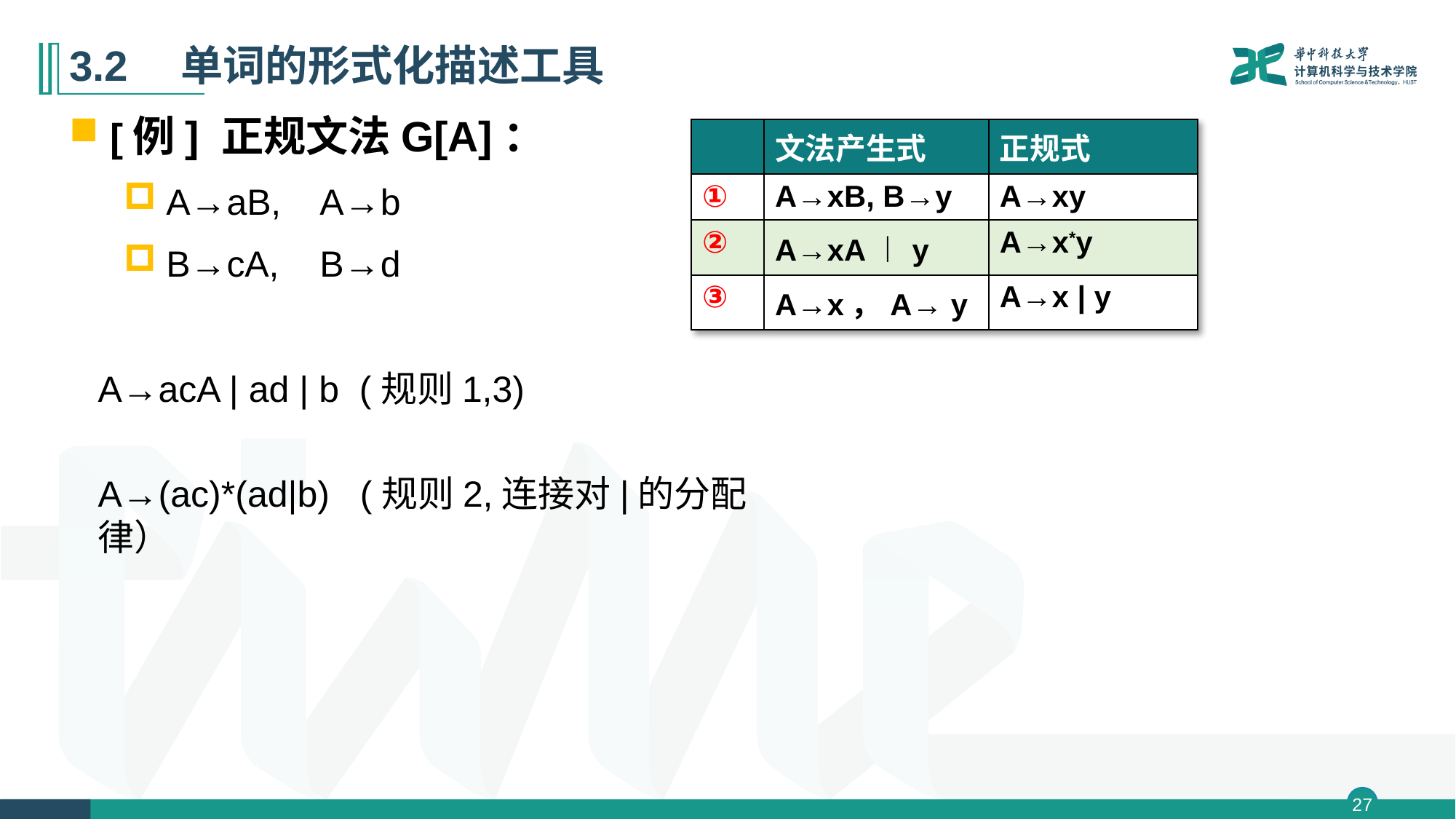

# 3.2　单词的形式化描述工具
[例] 正规文法G[A]：
A→aB,    A→b
B→cA,    B→d

|  | 文法产生式 | 正规式 |
| --- | --- | --- |
| ① | A→xB, B→y | A→xy |
| ② | A→xA︱y | A→x\*y |
| ③ | A→x，A→ y | A→x | y |
A→acA | ad | b  (规则1,3)
A→(ac)*(ad|b)   (规则2,连接对|的分配律）